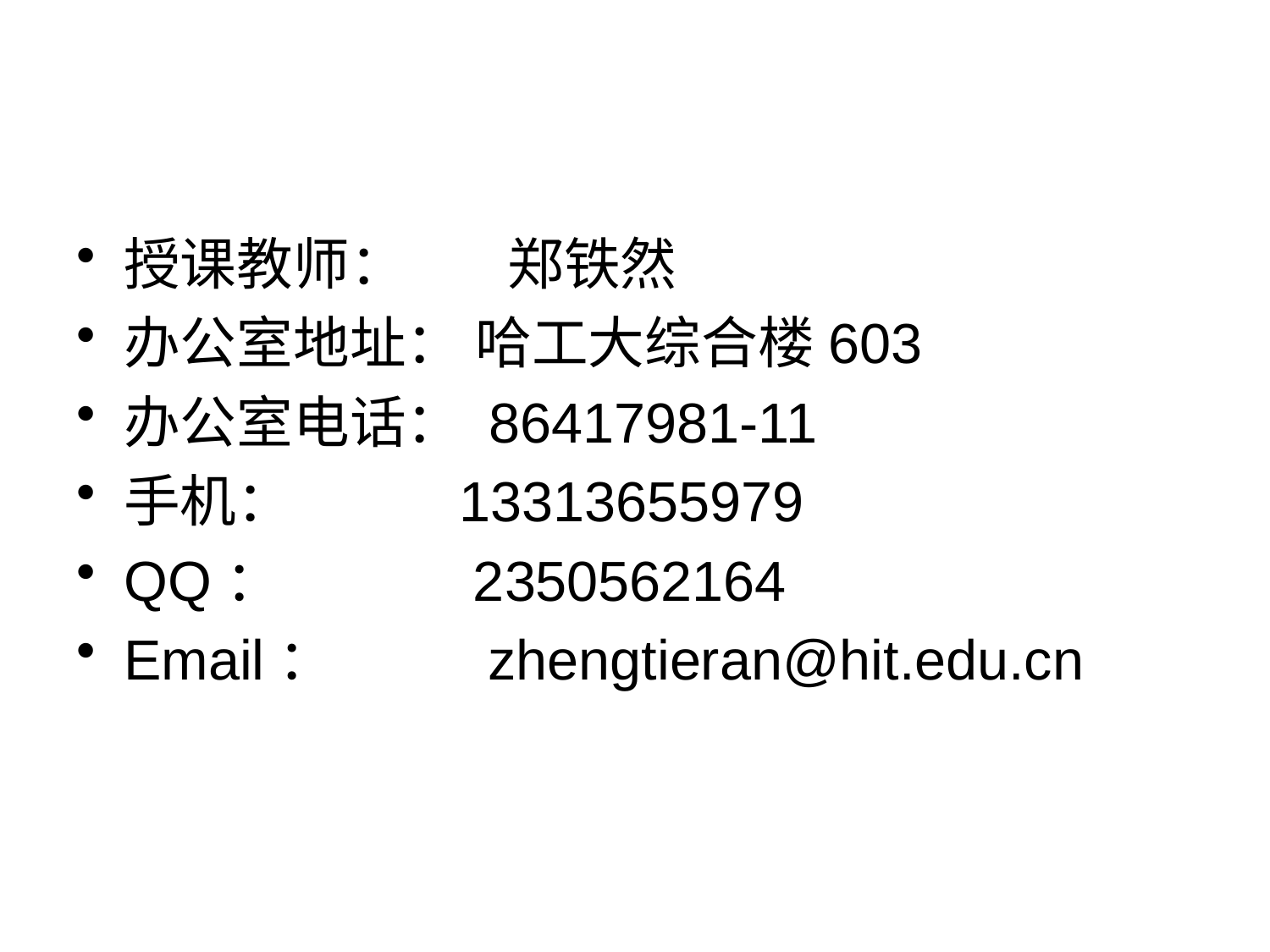

授课教师：        郑铁然
办公室地址： 哈工大综合楼603
办公室电话： 86417981-11
手机：            13313655979
QQ：              2350562164
Email：           zhengtieran@hit.edu.cn